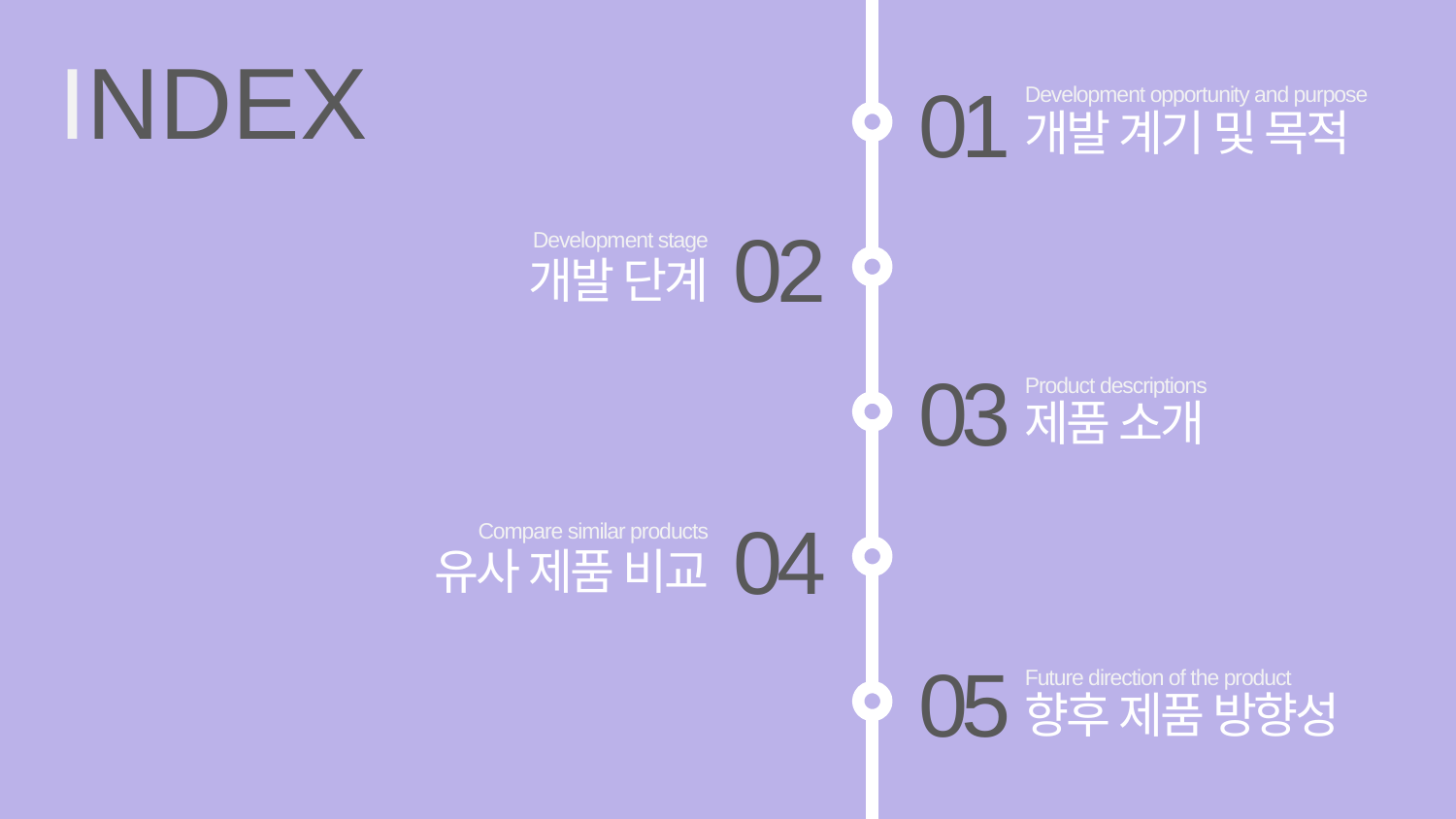

Development opportunity and purpose
INDEX
01
개발 계기 및 목적

Development stage
02
개발 단계

Product descriptions
03
제품 소개

Compare similar products
04
유사 제품 비교

Future direction of the product
05
향후 제품 방향성